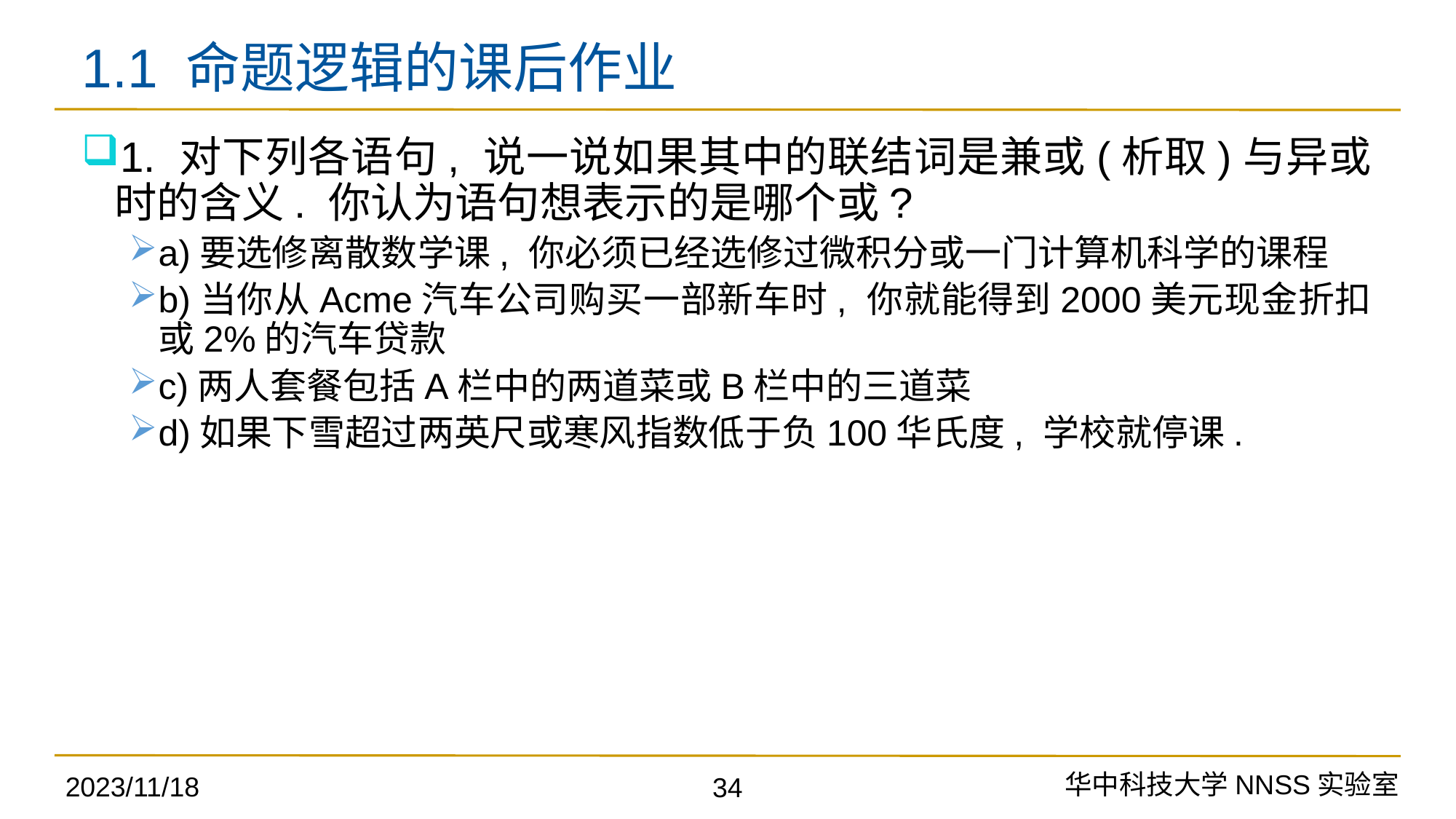

# 1.1 命题逻辑的课后作业
1. 对下列各语句, 说一说如果其中的联结词是兼或(析取)与异或时的含义. 你认为语句想表示的是哪个或?
a)要选修离散数学课, 你必须已经选修过微积分或一门计算机科学的课程
b)当你从Acme汽车公司购买一部新车时, 你就能得到2000美元现金折扣或2%的汽车贷款
c)两人套餐包括A栏中的两道菜或B栏中的三道菜
d)如果下雪超过两英尺或寒风指数低于负100华氏度, 学校就停课.
华中科技大学NNSS实验室
2023/11/18
34